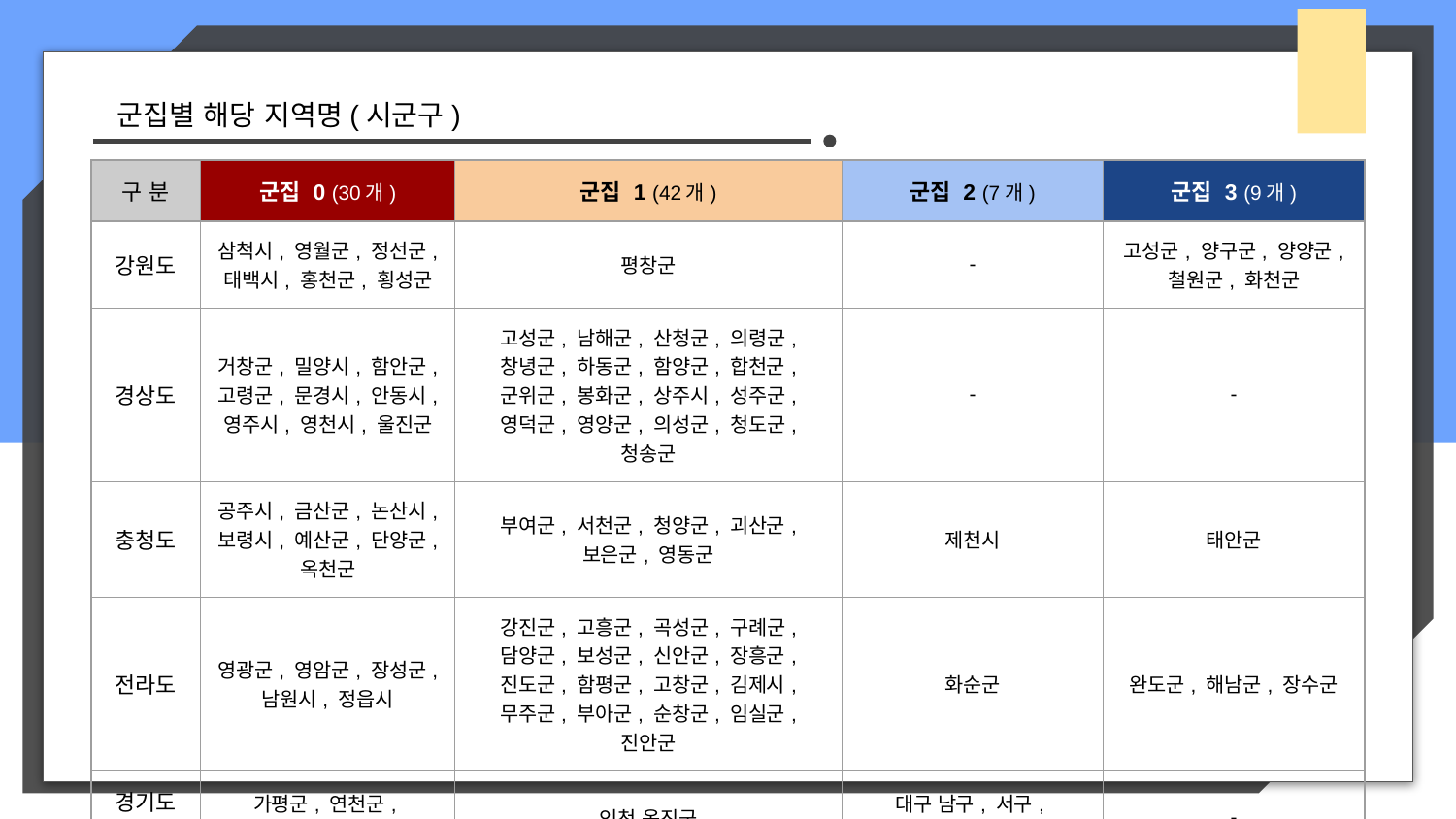

군집별 해당 지역명(시군구)
| 구 분 | 군집 0 (30개) | 군집 1 (42개) | 군집 2 (7개) | 군집 3 (9개) |
| --- | --- | --- | --- | --- |
| 강원도 | 삼척시, 영월군, 정선군, 태백시, 홍천군, 횡성군 | 평창군 | - | 고성군, 양구군, 양양군, 철원군, 화천군 |
| 경상도 | 거창군, 밀양시, 함안군, 고령군, 문경시, 안동시, 영주시, 영천시, 울진군 | 고성군, 남해군, 산청군, 의령군, 창녕군, 하동군, 함양군, 합천군, 군위군, 봉화군, 상주시, 성주군, 영덕군, 영양군, 의성군, 청도군, 청송군 | - | - |
| 충청도 | 공주시, 금산군, 논산시, 보령시, 예산군, 단양군, 옥천군 | 부여군, 서천군, 청양군, 괴산군, 보은군, 영동군 | 제천시 | 태안군 |
| 전라도 | 영광군, 영암군, 장성군, 남원시, 정읍시 | 강진군, 고흥군, 곡성군, 구례군, 담양군, 보성군, 신안군, 장흥군, 진도군, 함평군, 고창군, 김제시, 무주군, 부아군, 순창군, 임실군, 진안군 | 화순군 | 완도군, 해남군, 장수군 |
| 경기도 /광역시 | 가평군, 연천군, 인천 강화군 | 인천 옹진군 | 대구 남구, 서구, 부산 동구, 서구, 영도구 | - |